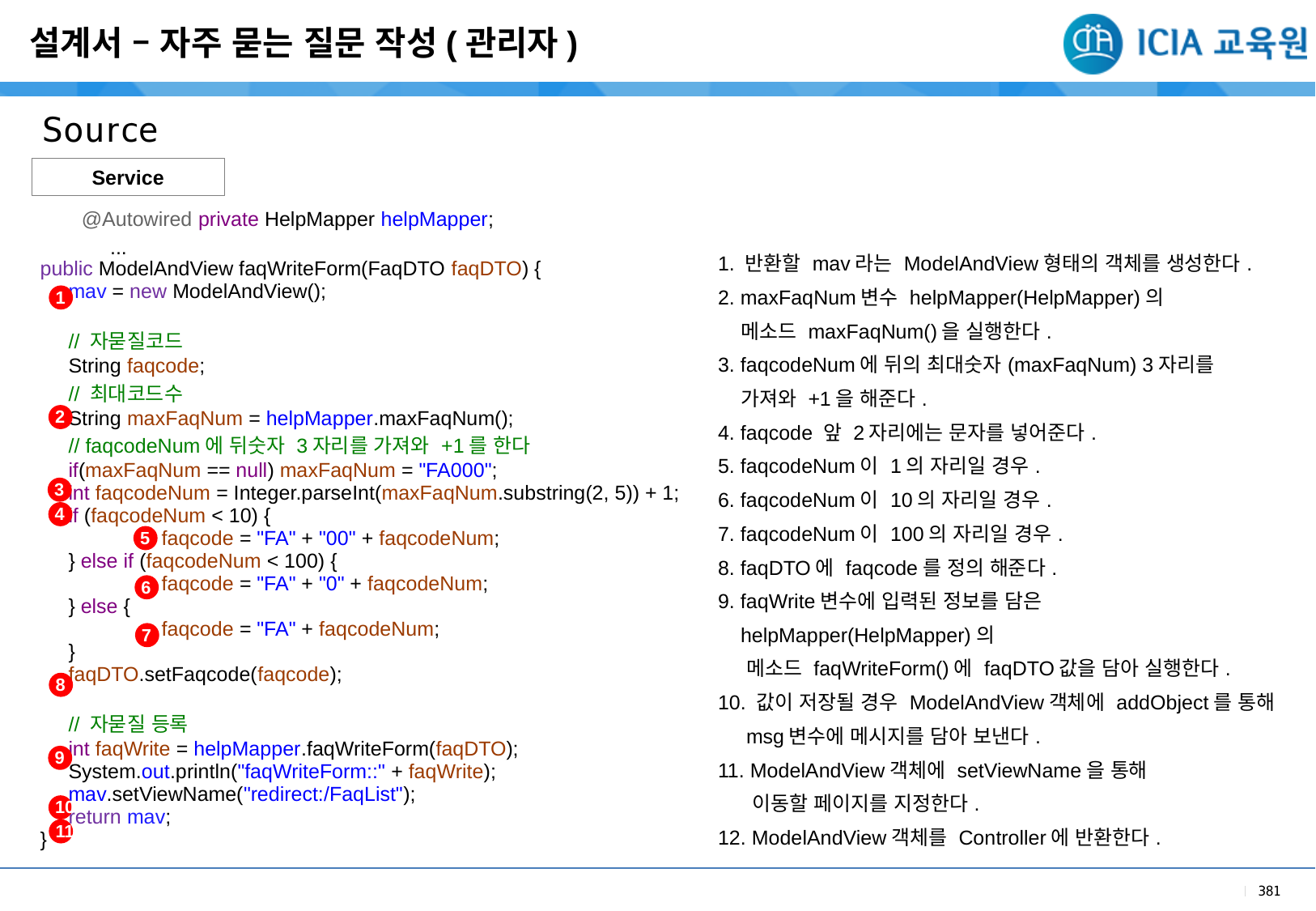

설계서 – 자주 묻는 질문 작성(관리자)
Source
Service
@Autowired private HelpMapper helpMapper;
     ...

|  |
| --- |
| 1. 반환할 mav라는 ModelAndView형태의 객체를 생성한다. 2. maxFaqNum변수 helpMapper(HelpMapper)의 메소드 maxFaqNum()을 실행한다. 3. faqcodeNum에 뒤의 최대숫자(maxFaqNum) 3자리를 가져와 +1을 해준다. 4. faqcode 앞 2자리에는 문자를 넣어준다. 5. faqcodeNum이 1의 자리일 경우. 6. faqcodeNum이 10의 자리일 경우. 7. faqcodeNum이 100의 자리일 경우. 8. faqDTO에 faqcode를 정의 해준다. 9. faqWrite변수에 입력된 정보를 담은 helpMapper(HelpMapper)의 메소드 faqWriteForm()에 faqDTO값을 담아 실행한다. 10. 값이 저장될 경우 ModelAndView객체에 addObject를 통해 msg변수에 메시지를 담아 보낸다. 11. ModelAndView객체에 setViewName을 통해 이동할 페이지를 지정한다. 12. ModelAndView객체를 Controller에 반환한다. |
|  |
| --- |
| public ModelAndView faqWriteForm(FaqDTO faqDTO) { mav = new ModelAndView(); // 자묻질코드 String faqcode; // 최대코드수 String maxFaqNum = helpMapper.maxFaqNum(); // faqcodeNum에 뒤숫자 3자리를 가져와 +1를 한다 if(maxFaqNum == null) maxFaqNum = "FA000"; int faqcodeNum = Integer.parseInt(maxFaqNum.substring(2, 5)) + 1; if (faqcodeNum < 10) { faqcode = "FA" + "00" + faqcodeNum; } else if (faqcodeNum < 100) { faqcode = "FA" + "0" + faqcodeNum; } else { faqcode = "FA" + faqcodeNum; } faqDTO.setFaqcode(faqcode); // 자묻질 등록 int faqWrite = helpMapper.faqWriteForm(faqDTO); System.out.println("faqWriteForm::" + faqWrite); mav.setViewName("redirect:/FaqList"); return mav; } |
|  |
1

2

3

4

5

6

7

8

9

10

11